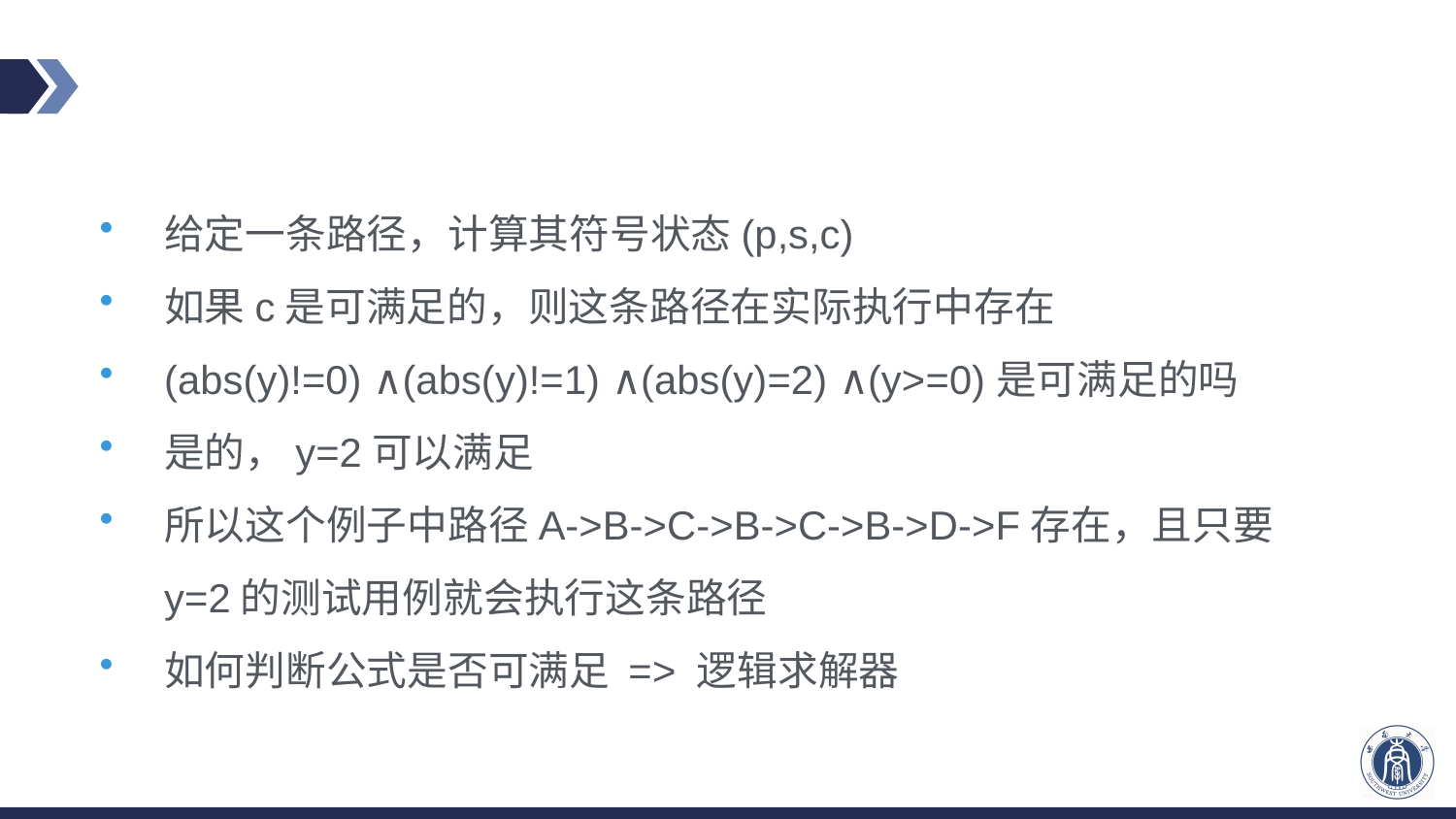

#
给定一条路径，计算其符号状态(p,s,c)
如果c是可满足的，则这条路径在实际执行中存在
(abs(y)!=0) ∧(abs(y)!=1) ∧(abs(y)=2) ∧(y>=0)是可满足的吗
是的，y=2可以满足
所以这个例子中路径A->B->C->B->C->B->D->F存在，且只要y=2的测试用例就会执行这条路径
如何判断公式是否可满足 => 逻辑求解器